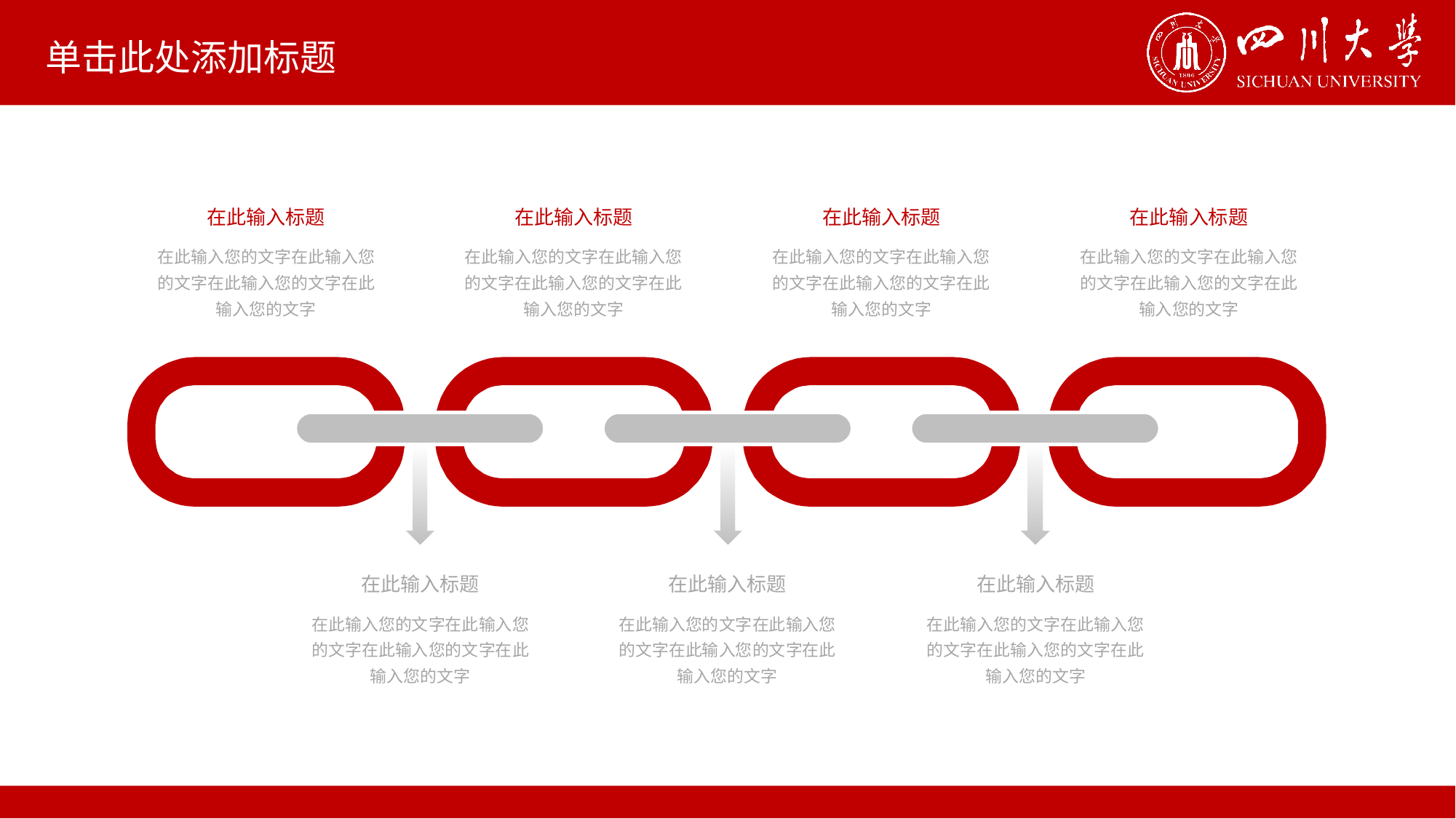

# 单击此处添加标题
在此输入标题
在此输入您的文字在此输入您的文字在此输入您的文字在此输入您的文字
在此输入标题
在此输入您的文字在此输入您的文字在此输入您的文字在此输入您的文字
在此输入标题
在此输入您的文字在此输入您的文字在此输入您的文字在此输入您的文字
在此输入标题
在此输入您的文字在此输入您的文字在此输入您的文字在此输入您的文字

在此输入标题
在此输入您的文字在此输入您的文字在此输入您的文字在此输入您的文字
在此输入标题
在此输入您的文字在此输入您的文字在此输入您的文字在此输入您的文字
在此输入标题
在此输入您的文字在此输入您的文字在此输入您的文字在此输入您的文字